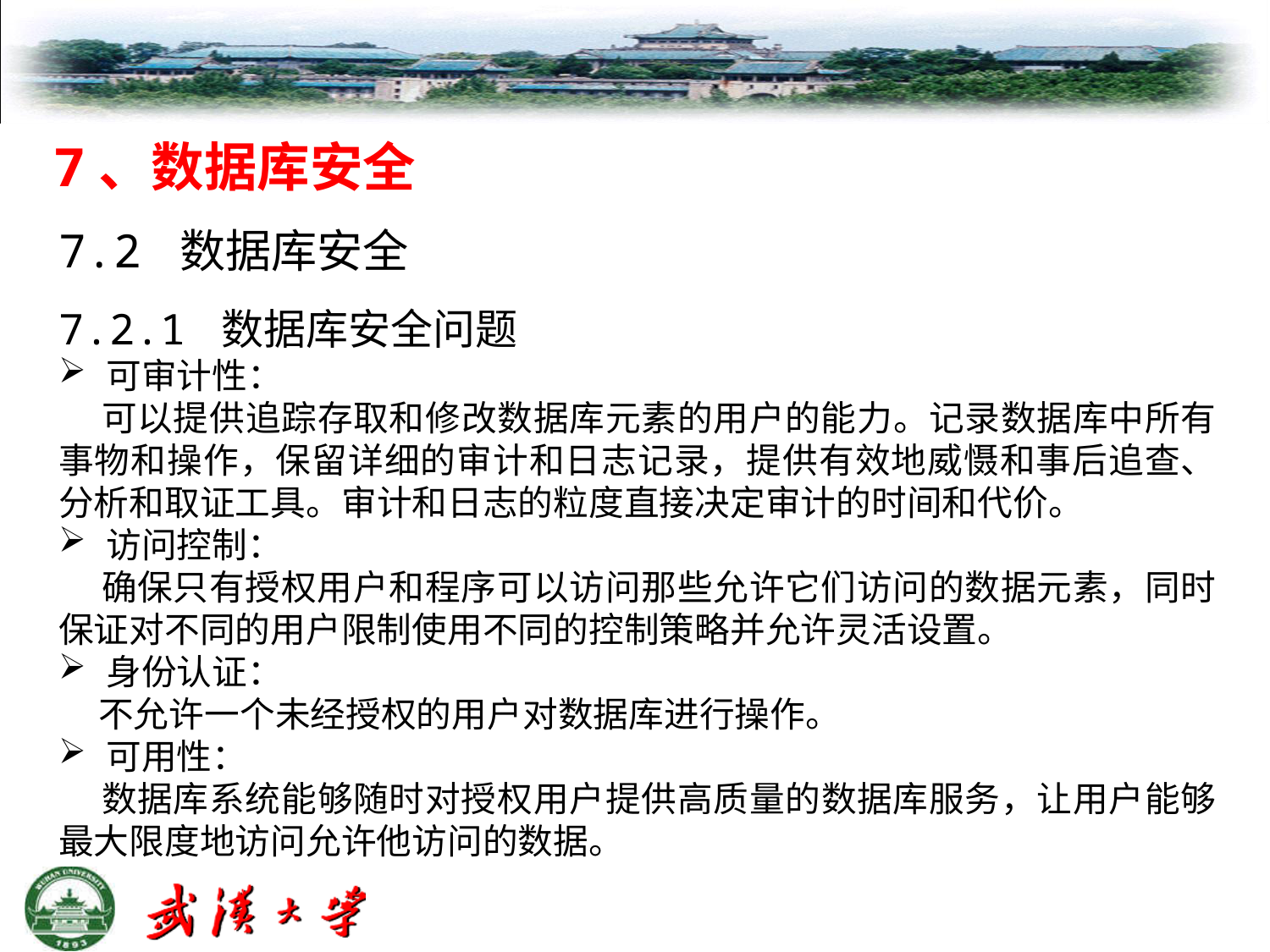

7、数据库安全
7.2 数据库安全
7.2.1 数据库安全问题
可审计性：
    可以提供追踪存取和修改数据库元素的用户的能力。记录数据库中所有事物和操作，保留详细的审计和日志记录，提供有效地威慑和事后追查、分析和取证工具。审计和日志的粒度直接决定审计的时间和代价。
访问控制：
    确保只有授权用户和程序可以访问那些允许它们访问的数据元素，同时保证对不同的用户限制使用不同的控制策略并允许灵活设置。
身份认证：
    不允许一个未经授权的用户对数据库进行操作。
可用性：
    数据库系统能够随时对授权用户提供高质量的数据库服务，让用户能够最大限度地访问允许他访问的数据。